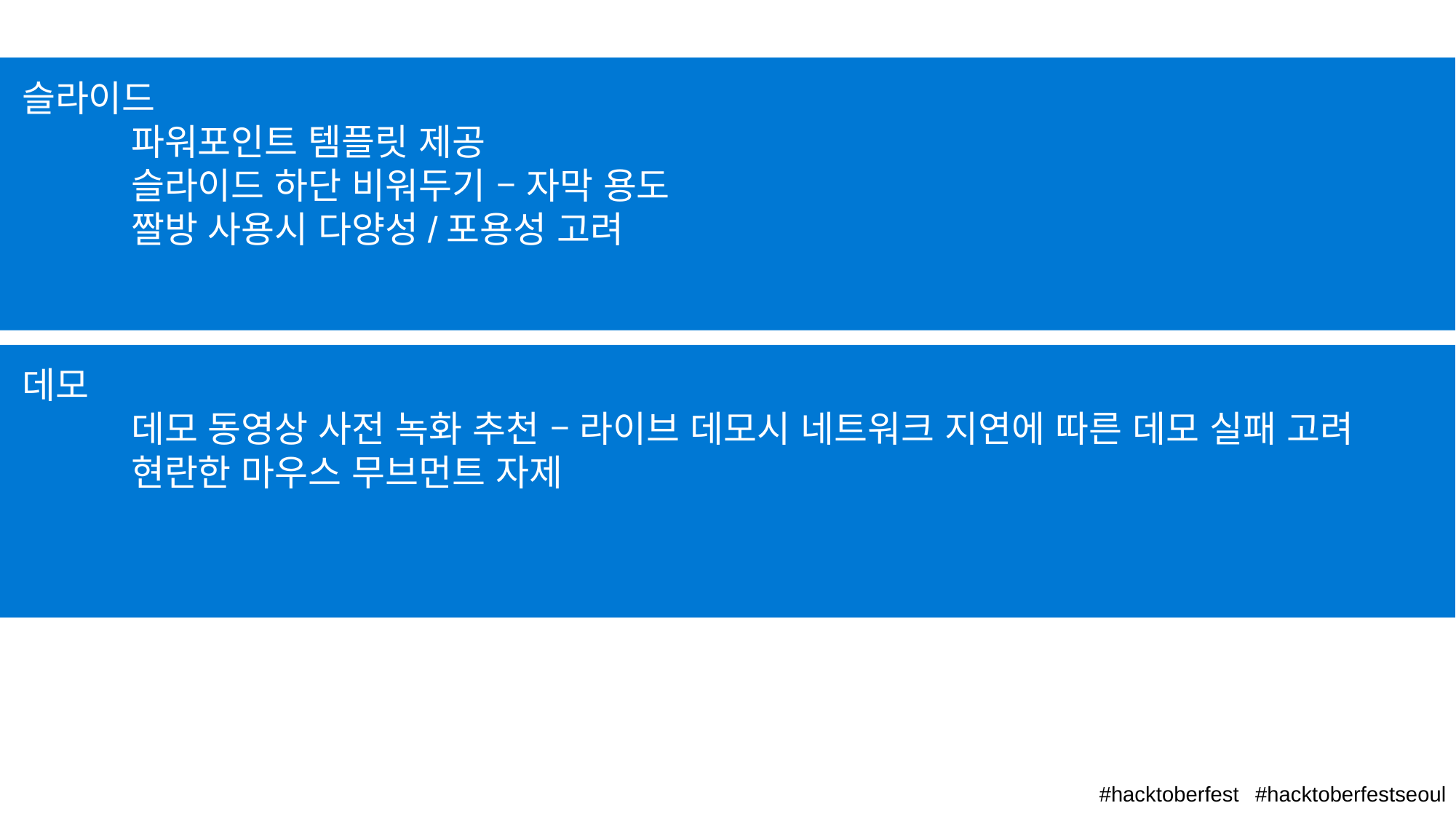

슬라이드
	파워포인트 템플릿 제공
	슬라이드 하단 비워두기 – 자막 용도
	짤방 사용시 다양성/포용성 고려
데모
	데모 동영상 사전 녹화 추천 – 라이브 데모시 네트워크 지연에 따른 데모 실패 고려
	현란한 마우스 무브먼트 자제